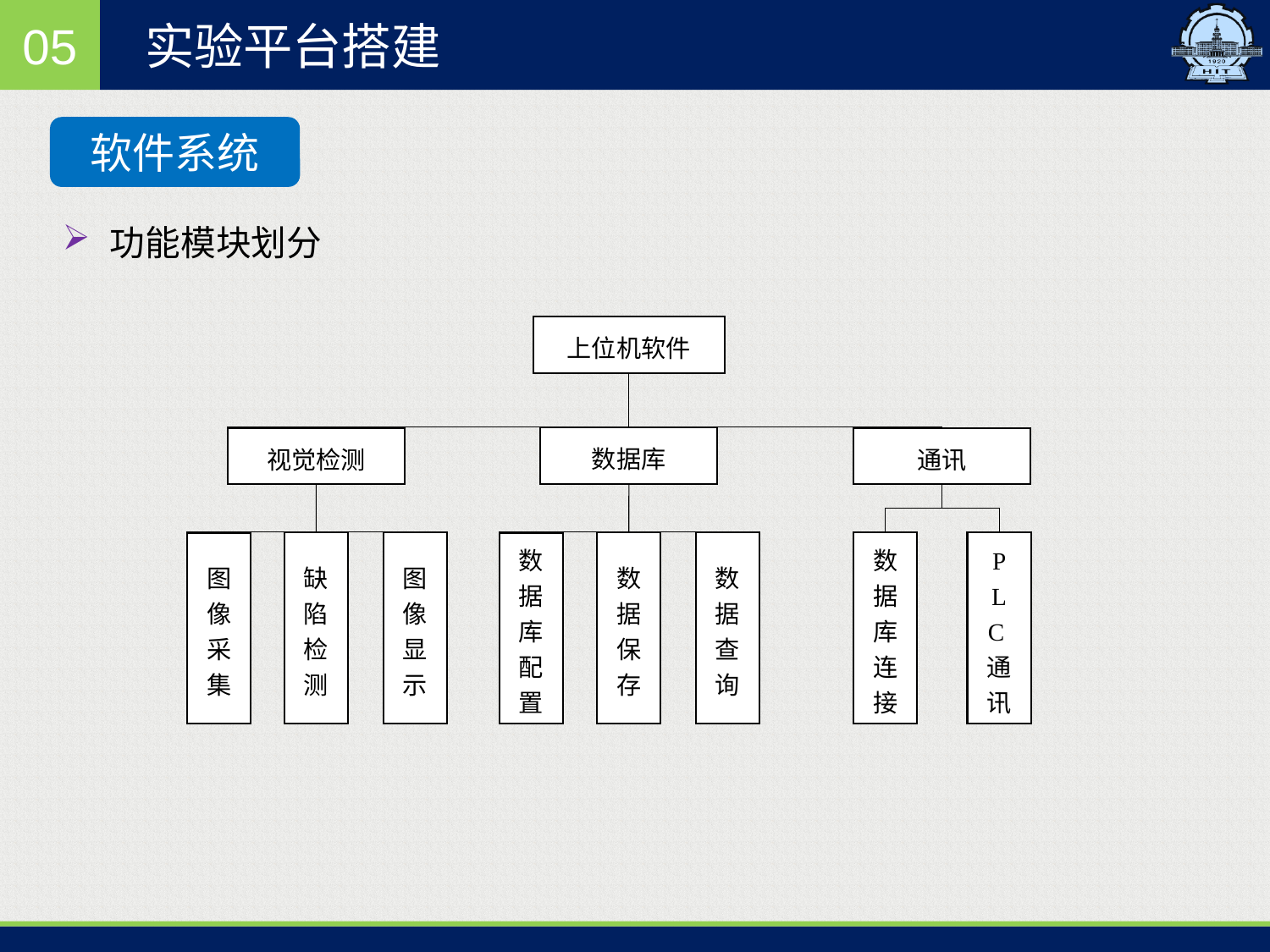

05
实验平台搭建
软件系统
功能模块划分
上位机软件
数据库
视觉检测
通讯
缺陷检测
图像显示
数据保存
数据查询
数据库连接
P
L
C通讯
数据库配置
图像采集